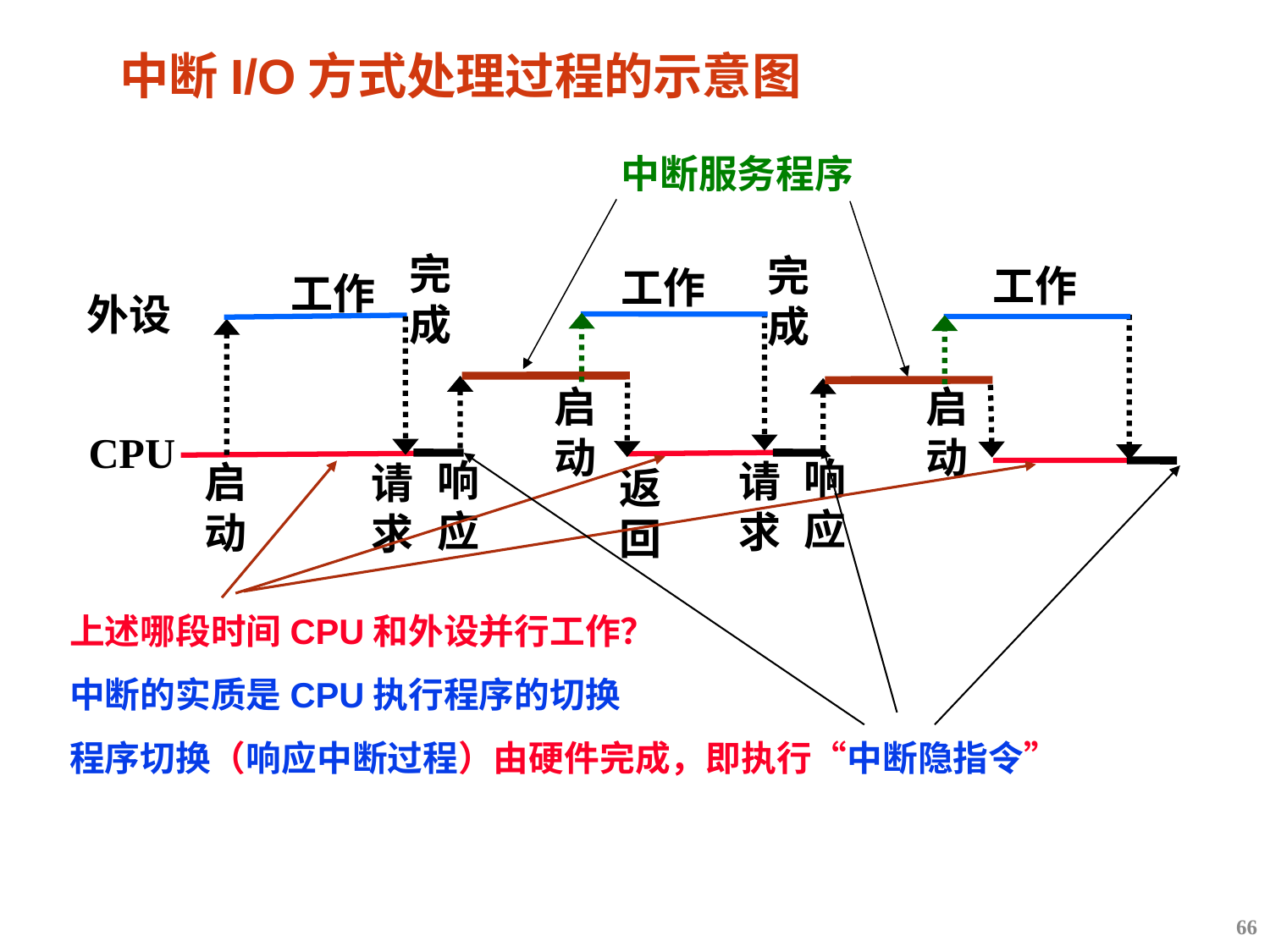

# 中断I/O方式处理过程的示意图
中断服务程序

完成
完成
工作
工作
工作
外设

启动
启动

CPU
响应
响应

请求
启动
请求

返回

上述哪段时间CPU和外设并行工作？
中断的实质是CPU执行程序的切换
程序切换（响应中断过程）由硬件完成，即执行“中断隐指令”
66